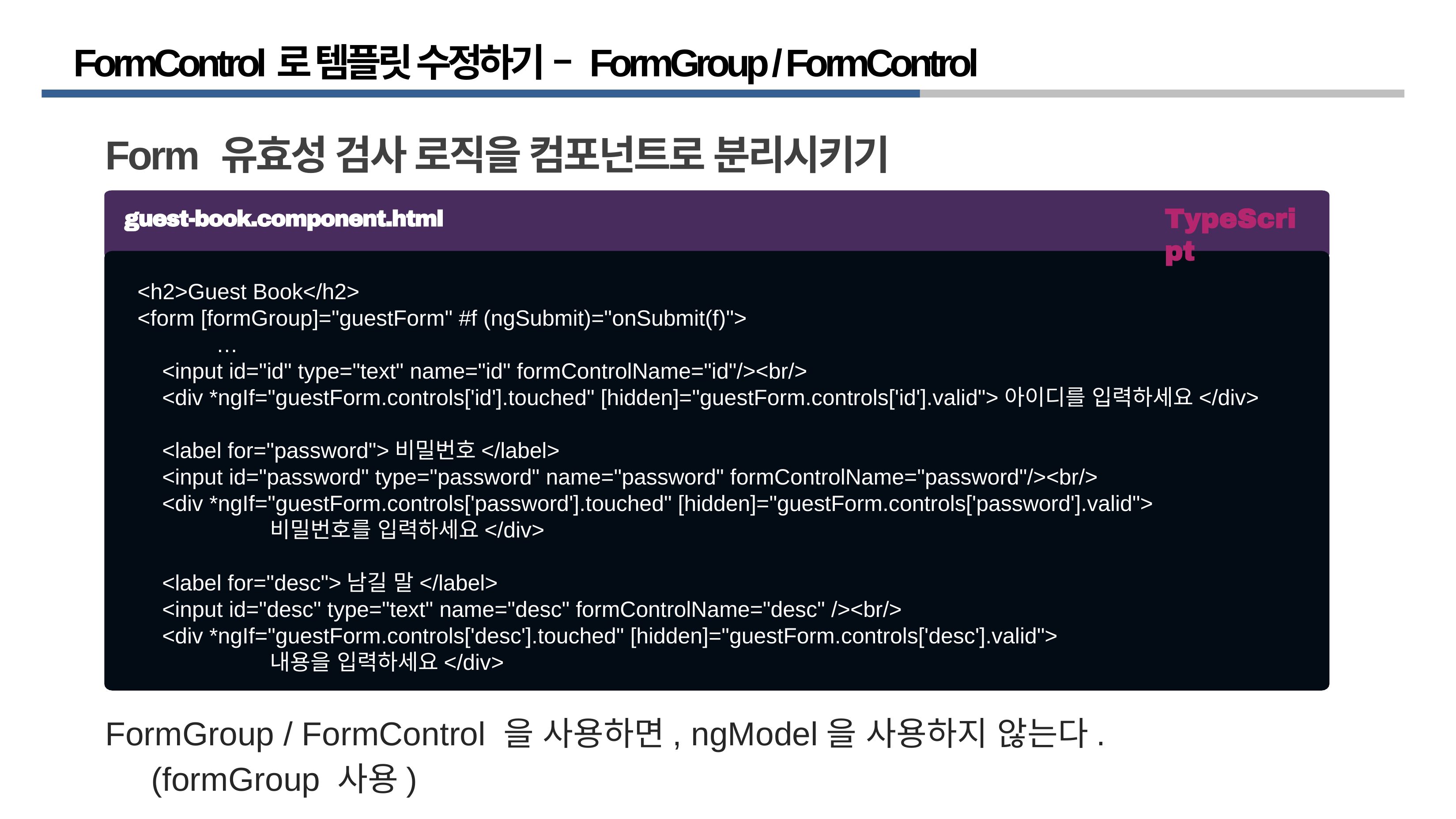

# FormControl로 템플릿 수정하기 – FormGroup / FormControl
Form 유효성 검사 로직을 컴포넌트로 분리시키기

TypeScript
guest-book.component.html

<h2>Guest Book</h2>
<form [formGroup]="guestForm" #f (ngSubmit)="onSubmit(f)">
    	  …
    <input id="id" type="text" name="id" formControlName="id"/><br/>
    <div *ngIf="guestForm.controls['id'].touched" [hidden]="guestForm.controls['id'].valid">아이디를 입력하세요</div>
    <label for="password">비밀번호</label>
    <input id="password" type="password" name="password" formControlName="password"/><br/>
    <div *ngIf="guestForm.controls['password'].touched" [hidden]="guestForm.controls['password'].valid">
		비밀번호를 입력하세요</div>
    <label for="desc">남길 말</label>
    <input id="desc" type="text" name="desc" formControlName="desc" /><br/>
    <div *ngIf="guestForm.controls['desc'].touched" [hidden]="guestForm.controls['desc'].valid">
		내용을 입력하세요</div>
FormGroup / FormControl 을 사용하면, ngModel을 사용하지 않는다.
     (formGroup 사용)